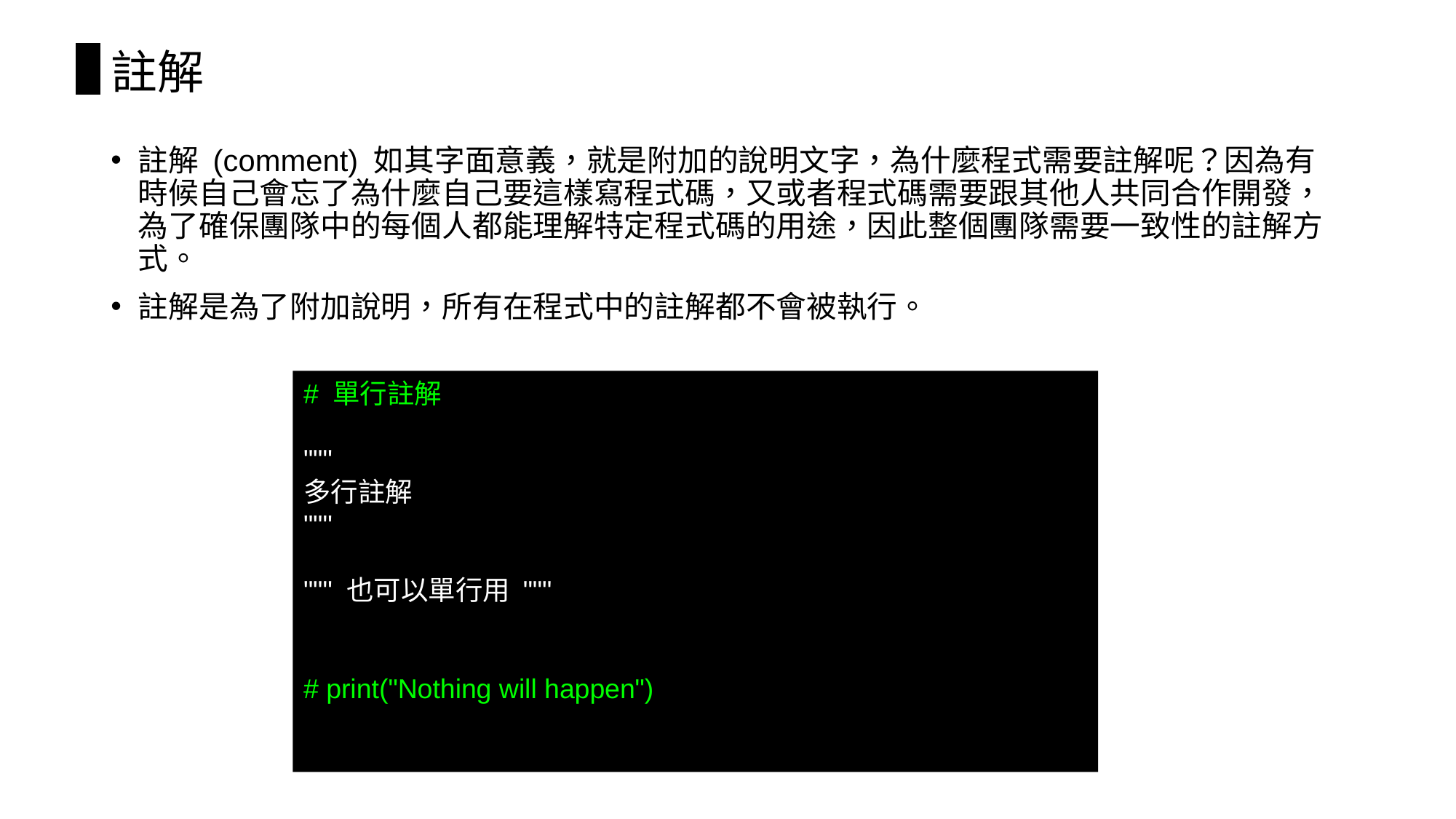

# 註解
註解 (comment) 如其字面意義，就是附加的說明文字，為什麼程式需要註解呢？因為有時候自己會忘了為什麼自己要這樣寫程式碼，又或者程式碼需要跟其他人共同合作開發，為了確保團隊中的每個人都能理解特定程式碼的用途，因此整個團隊需要一致性的註解方式。
註解是為了附加說明，所有在程式中的註解都不會被執行。
# 單行註解

"""
多行註解
"""

""" 也可以單行用 """

# print("Nothing will happen")